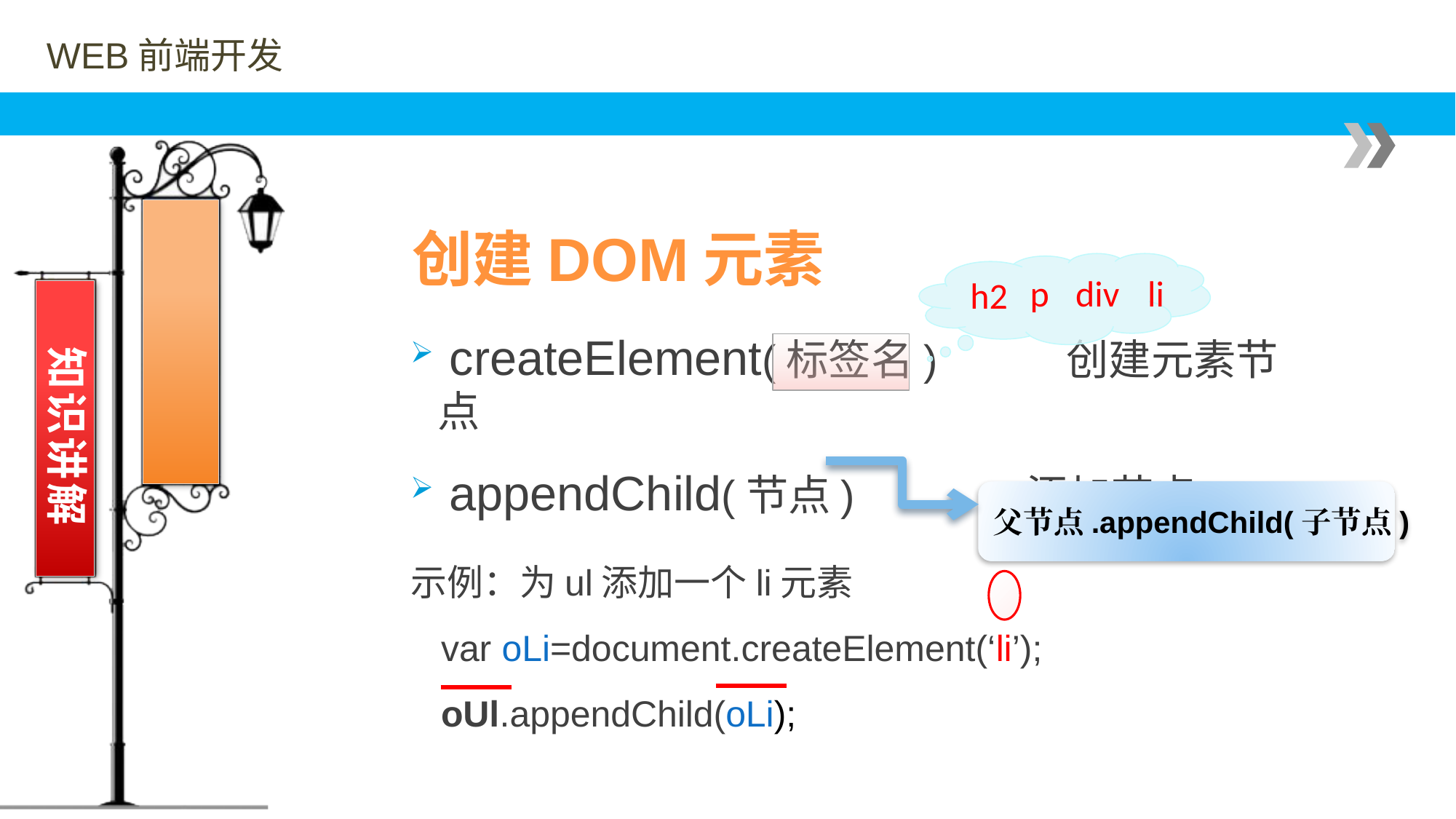

创建DOM元素

 createElement(标签名)          创建元素节点

 appendChild(节点)	            添加节点

示例：为ul添加一个li元素
   var oLi=document.createElement(‘li’);
   oUl.appendChild(oLi);
h2
p
div
 li
知识讲解

Weaknesses
（劣）
父节点.appendChild(子节点)